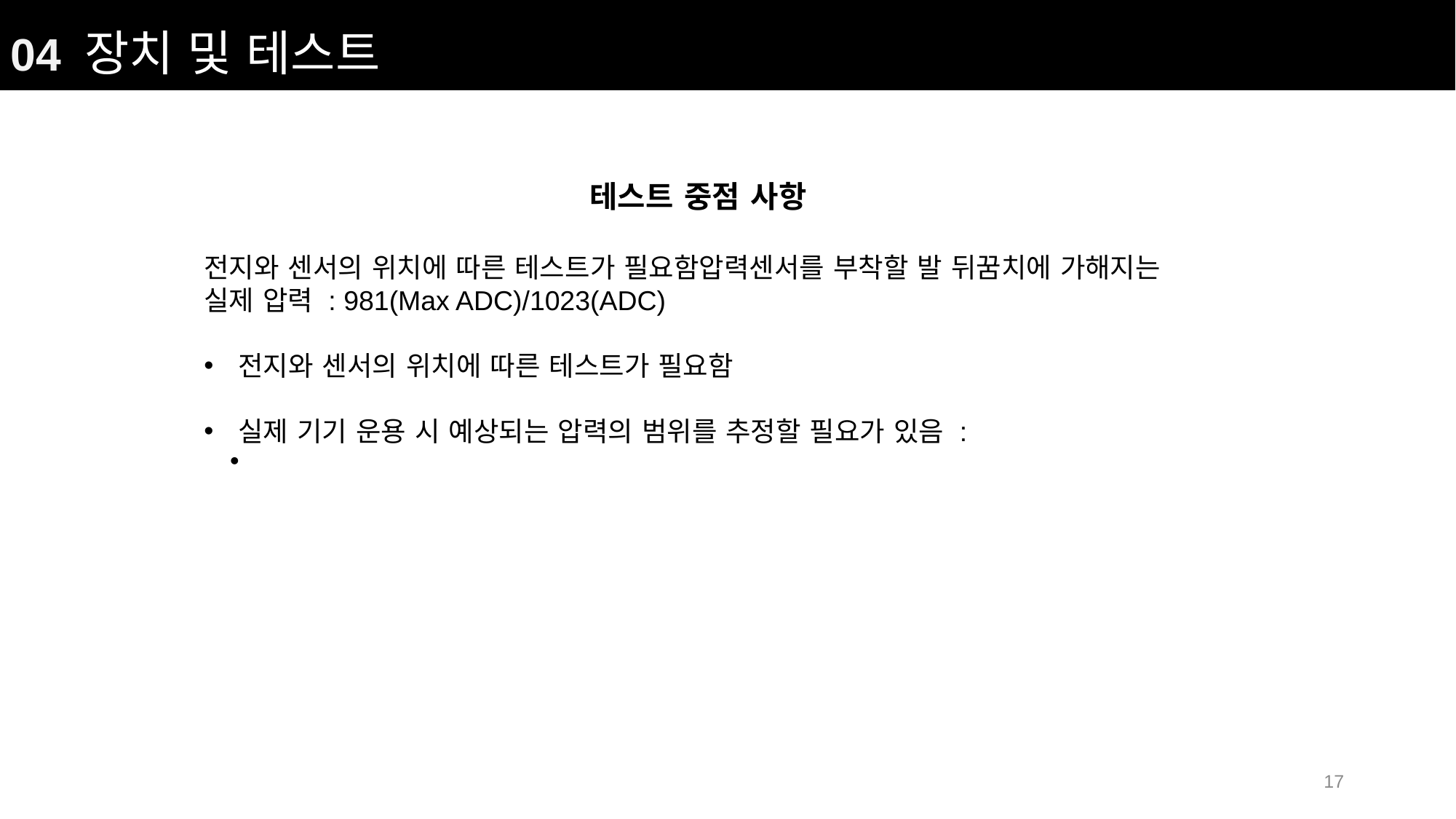

04 장치 및 테스트

테스트 중점 사항

전지와 센서의 위치에 따른 테스트가 필요함압력센서를 부착할 발 뒤꿈치에 가해지는 실제 압력 : 981(Max ADC)/1023(ADC)

전지와 센서의 위치에 따른 테스트가 필요함

실제 기기 운용 시 예상되는 압력의 범위를 추정할 필요가 있음 :

17